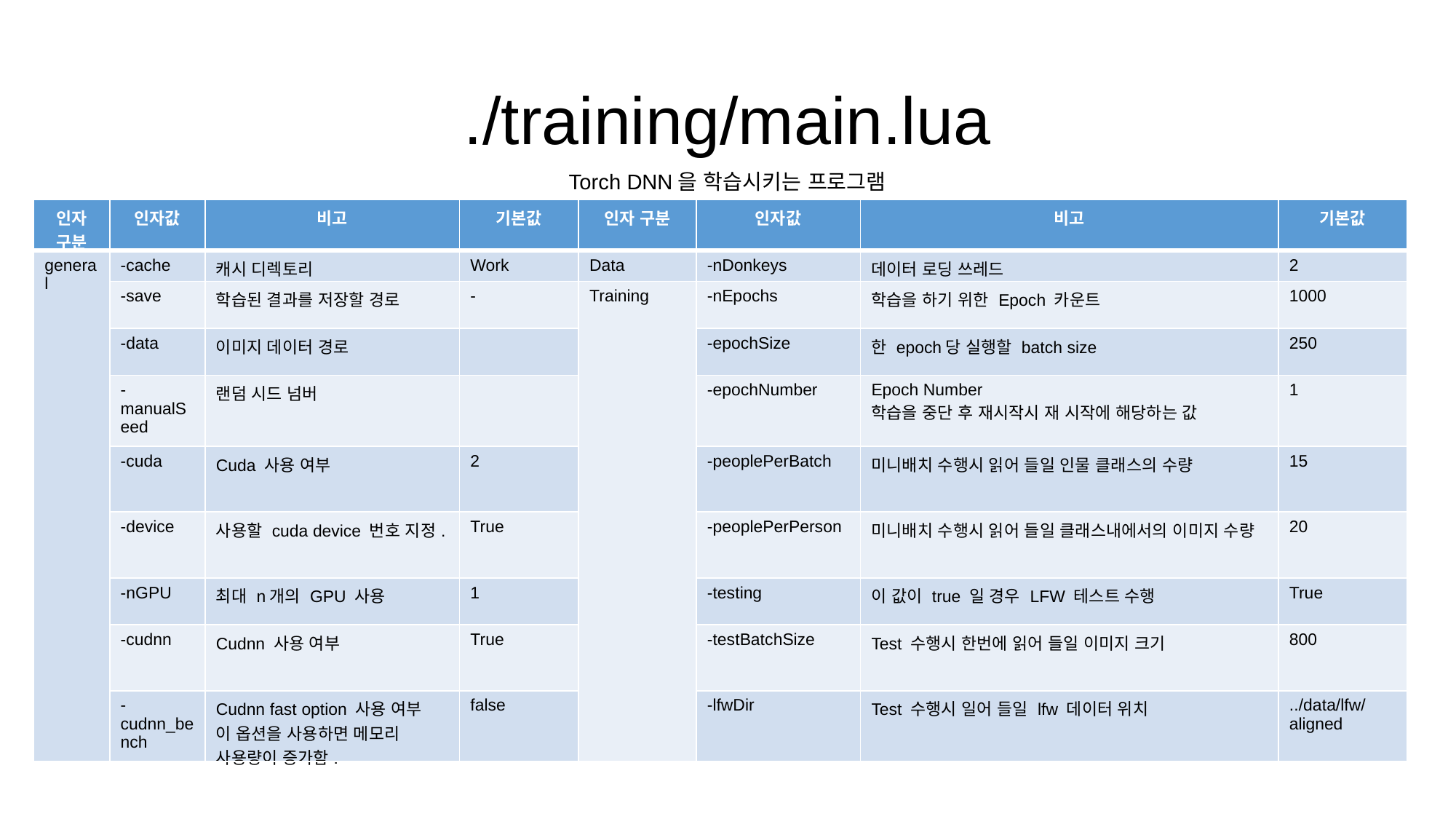

# ./training/main.lua
Torch DNN을 학습시키는 프로그램
| 인자 구분 | 인자값 | 비고 | 기본값 | 인자 구분 | 인자값 | 비고 | 기본값 |
| --- | --- | --- | --- | --- | --- | --- | --- |
| general | -cache | 캐시 디렉토리 | Work | Data | -nDonkeys | 데이터 로딩 쓰레드 | 2 |
|  | -save | 학습된 결과를 저장할 경로 | - | Training | -nEpochs | 학습을 하기 위한 Epoch 카운트 | 1000 |
|  | -data | 이미지 데이터 경로 |  |  | -epochSize | 한 epoch당 실행할 batch size | 250 |
|  | -manualSeed | 랜덤 시드 넘버 |  |  | -epochNumber | Epoch Number 학습을 중단 후 재시작시 재 시작에 해당하는 값 | 1 |
|  | -cuda | Cuda 사용 여부 | 2 |  | -peoplePerBatch | 미니배치 수행시 읽어 들일 인물 클래스의 수량 | 15 |
|  | -device | 사용할 cuda device 번호 지정. | True |  | -peoplePerPerson | 미니배치 수행시 읽어 들일 클래스내에서의 이미지 수량 | 20 |
|  | -nGPU | 최대 n개의 GPU 사용 | 1 |  | -testing | 이 값이 true 일 경우 LFW 테스트 수행 | True |
|  | -cudnn | Cudnn 사용 여부 | True |  | -testBatchSize | Test 수행시 한번에 읽어 들일 이미지 크기 | 800 |
|  | -cudnn\_bench | Cudnn fast option 사용 여부 이 옵션을 사용하면 메모리 사용량이 증가함. | false |  | -lfwDir | Test 수행시 일어 들일 lfw 데이터 위치 | ../data/lfw/aligned |